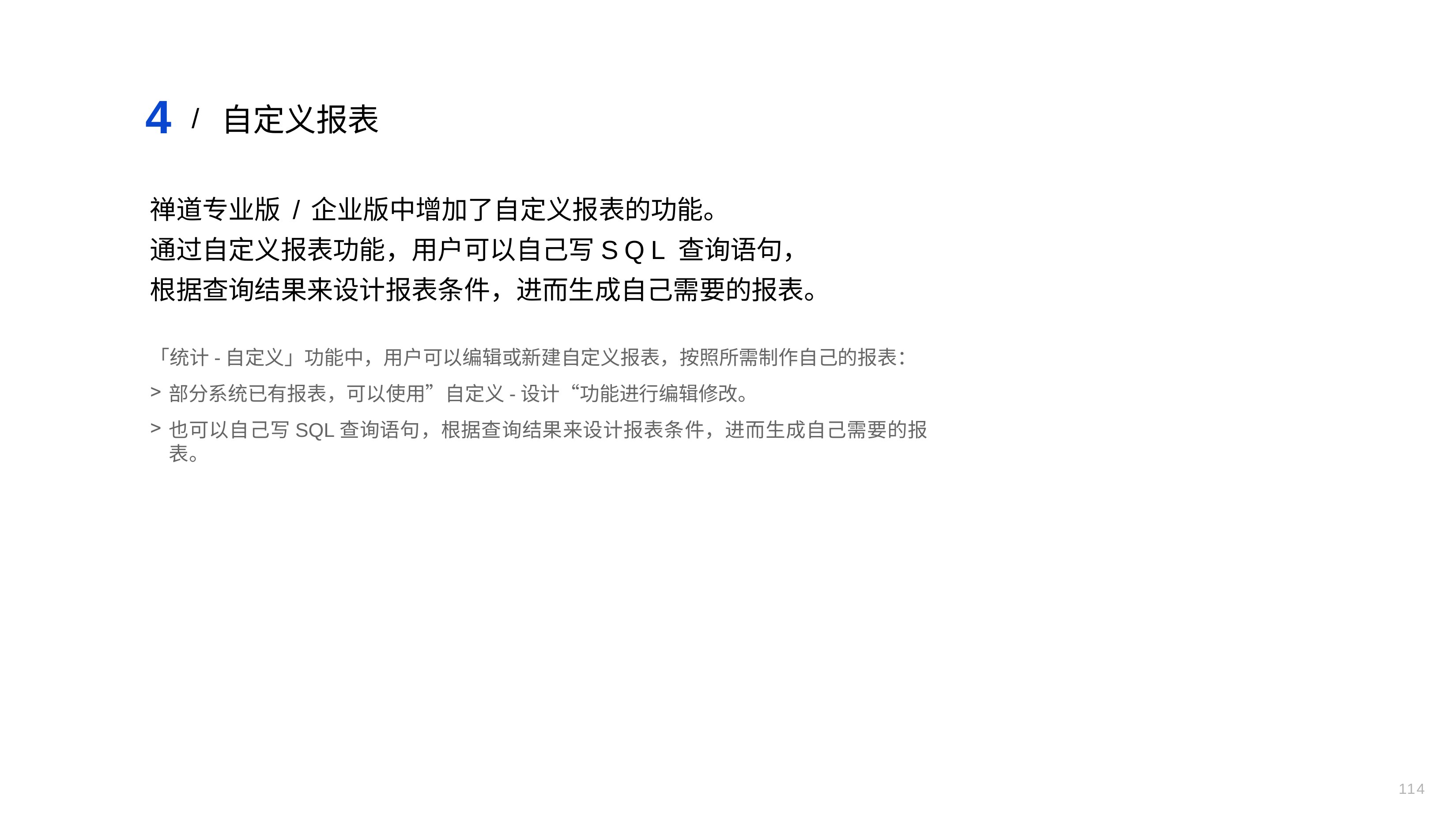

# 4
自定义报表
/
禅道专业版 / 企业版中增加了自定义报表的功能。
通过自定义报表功能，用户可以自己写SQL查询语句，
根据查询结果来设计报表条件，进而生成自己需要的报表。

「统计-自定义」功能中，用户可以编辑或新建自定义报表，按照所需制作自己的报表：
部分系统已有报表，可以使用”自定义-设计“功能进行编辑修改。
也可以自己写SQL查询语句，根据查询结果来设计报表条件，进而生成自己需要的报表。
114